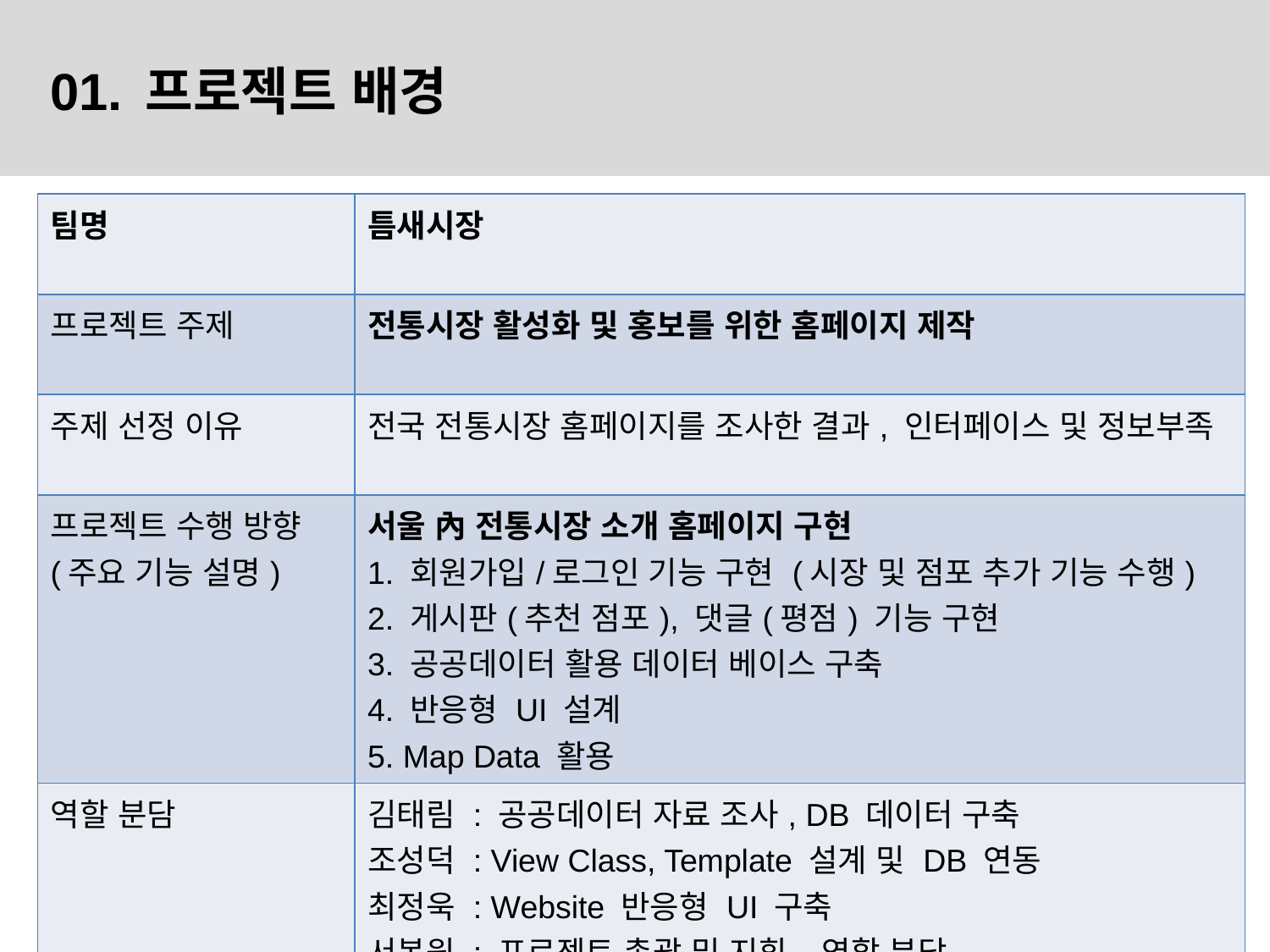

01. 프로젝트 배경
| 팀명 | 틈새시장 |
| --- | --- |
| 프로젝트 주제 | 전통시장 활성화 및 홍보를 위한 홈페이지 제작 |
| 주제 선정 이유 | 전국 전통시장 홈페이지를 조사한 결과, 인터페이스 및 정보부족 |
| 프로젝트 수행 방향 (주요 기능 설명) | 서울 內 전통시장 소개 홈페이지 구현 1. 회원가입/로그인 기능 구현 (시장 및 점포 추가 기능 수행) 2. 게시판(추천 점포), 댓글(평점) 기능 구현 3. 공공데이터 활용 데이터 베이스 구축 4. 반응형 UI 설계 5. Map Data 활용 |
| 역할 분담 | 김태림 : 공공데이터 자료 조사, DB 데이터 구축 조성덕 : View Class, Template 설계 및 DB 연동 최정욱 : Website 반응형 UI 구축 서봉원 : 프로젝트 총괄 및 지휘, 역할 분담 |